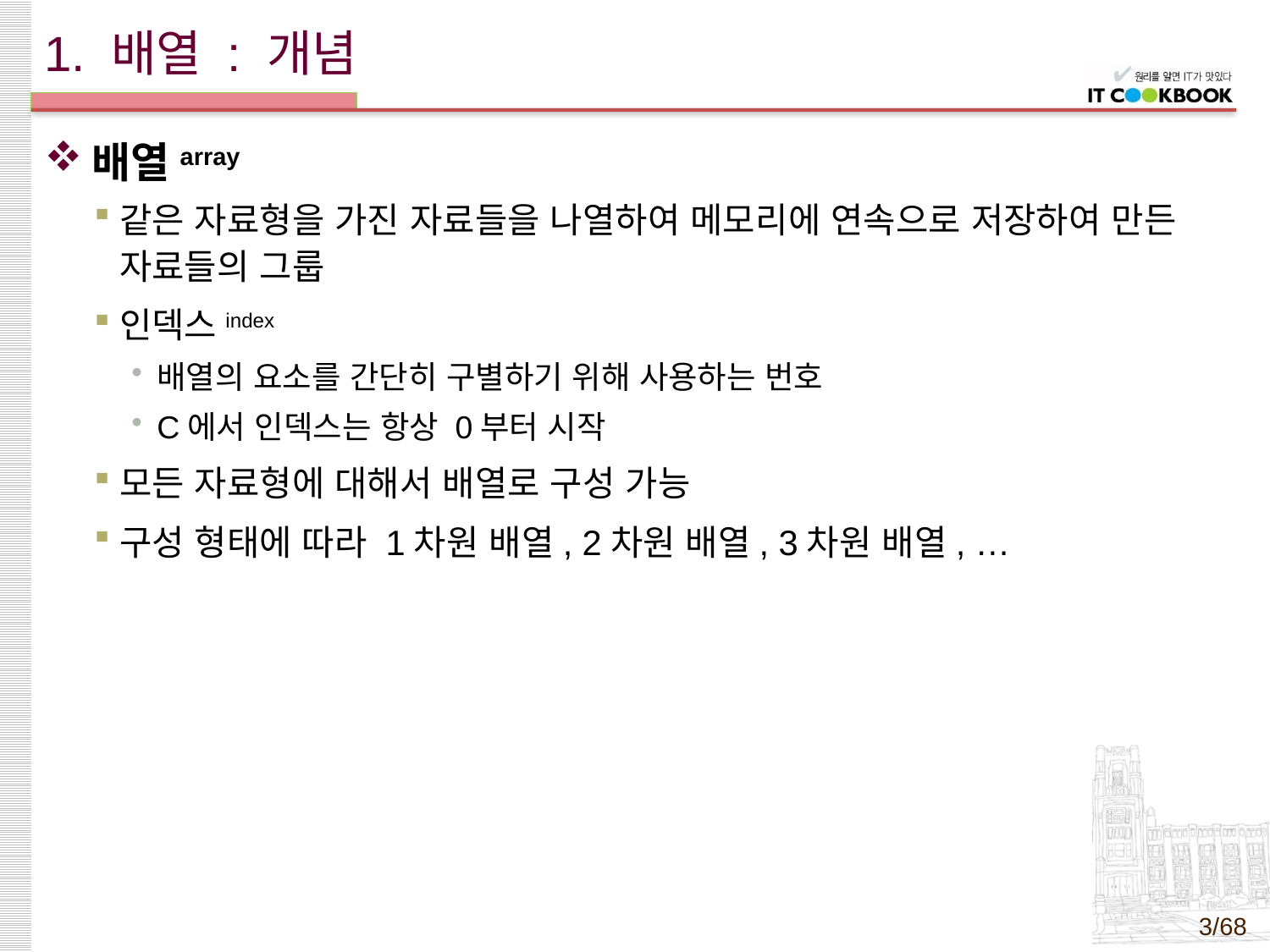

# 1. 배열 : 개념
배열array
같은 자료형을 가진 자료들을 나열하여 메모리에 연속으로 저장하여 만든 자료들의 그룹
인덱스index
배열의 요소를 간단히 구별하기 위해 사용하는 번호
C에서 인덱스는 항상 0부터 시작
모든 자료형에 대해서 배열로 구성 가능
구성 형태에 따라 1차원 배열, 2차원 배열, 3차원 배열, …